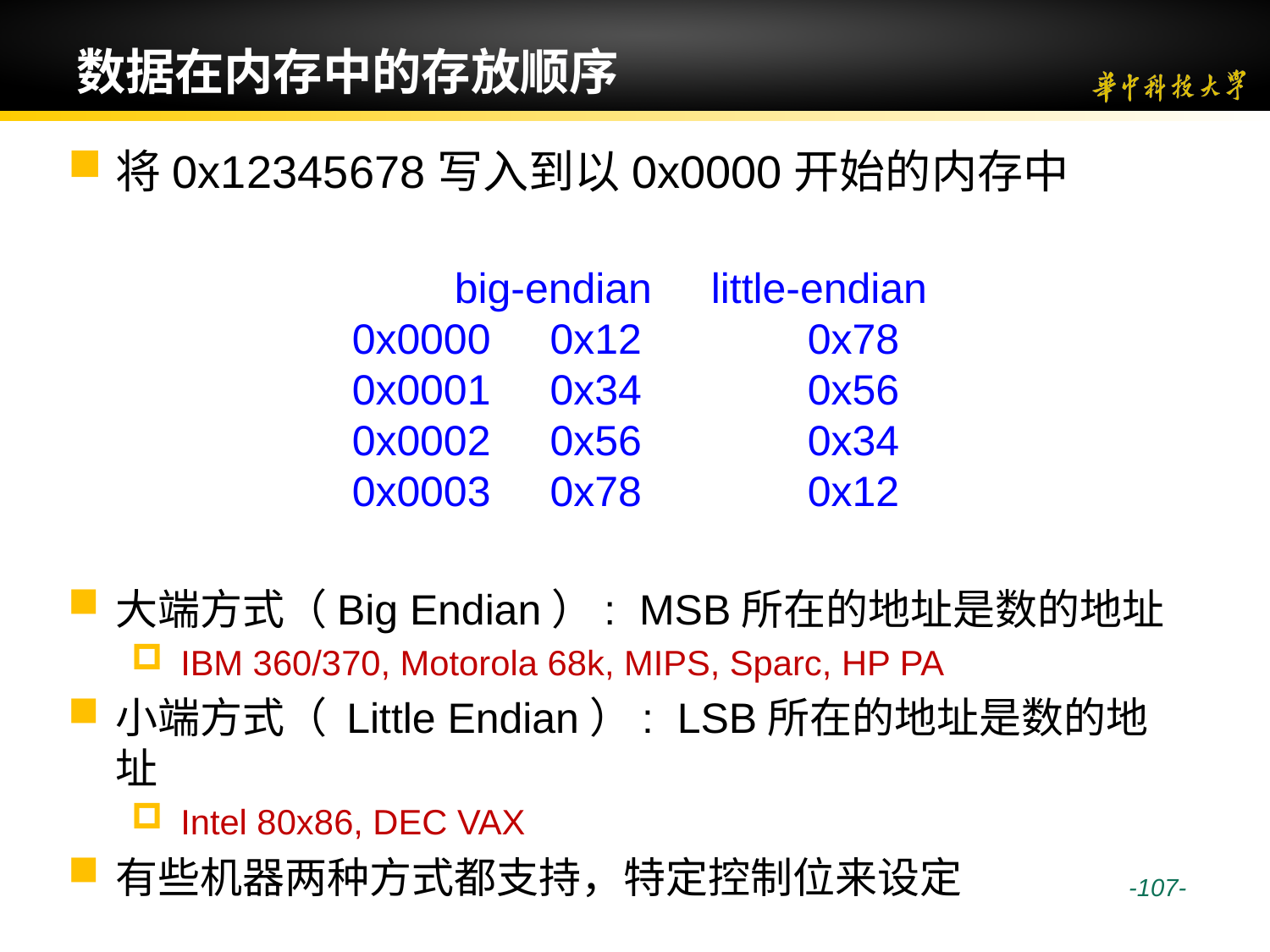

# 数据在内存中的存放顺序
将0x12345678写入到以0x0000开始的内存中
           big-endian     little-endian
0x0000     0x12              0x78
0x0001     0x34              0x56
0x0002     0x56              0x34
0x0003     0x78              0x12

大端方式（Big Endian）:  MSB所在的地址是数的地址
IBM 360/370, Motorola 68k, MIPS, Sparc, HP PA
小端方式（ Little Endian）:  LSB所在的地址是数的地址
Intel 80x86, DEC VAX
有些机器两种方式都支持，特定控制位来设定

 -107-